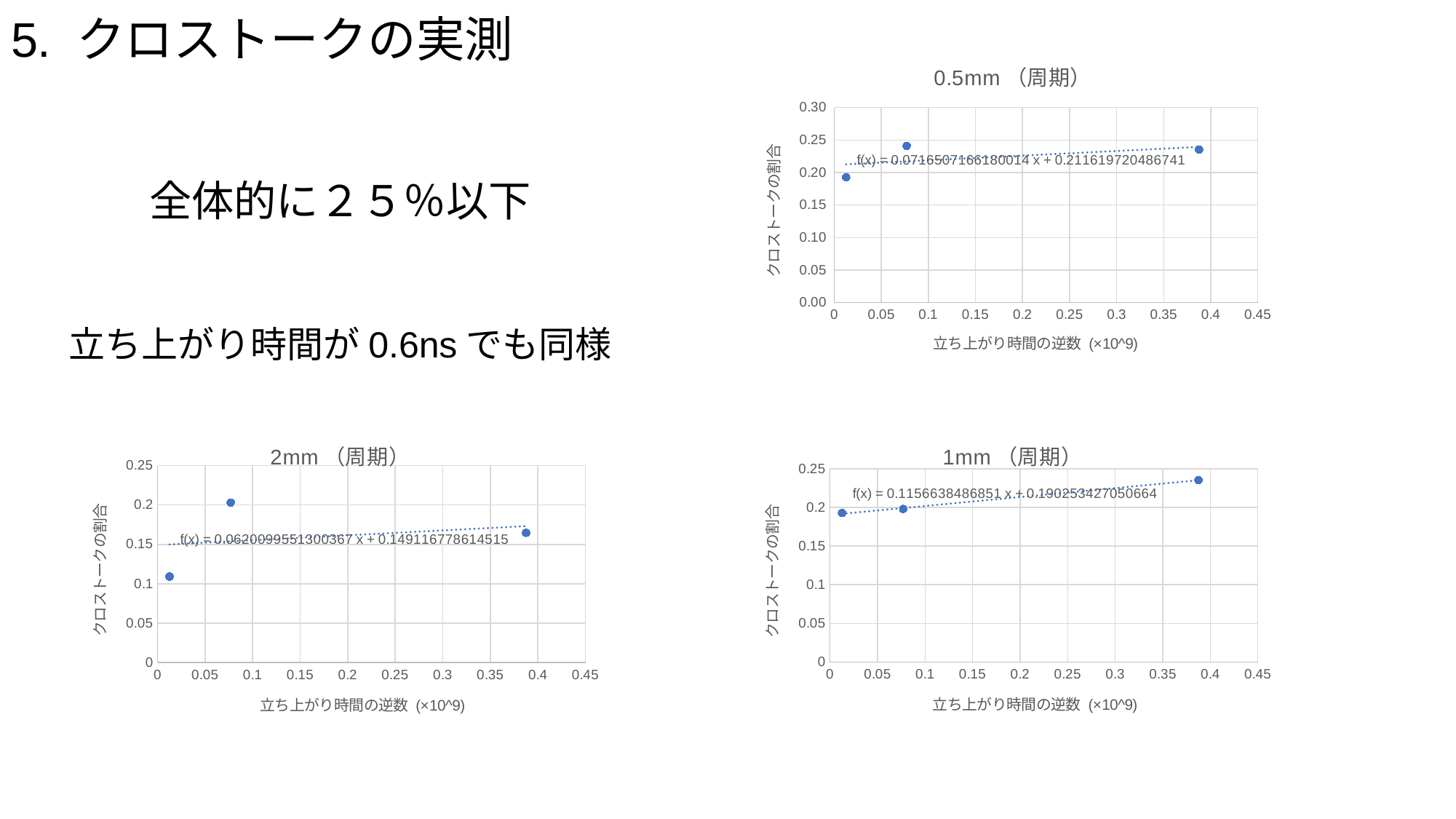

# 5. クロストークの実測

### Chart: 0.5mm（周期）

| Category |  |
|---|---|
全体的に２５％以下
立ち上がり時間が0.6nsでも同様

### Chart: 2mm（周期）

| Category |  |
|---|---|

### Chart: 1mm（周期）

| Category |  |
|---|---|